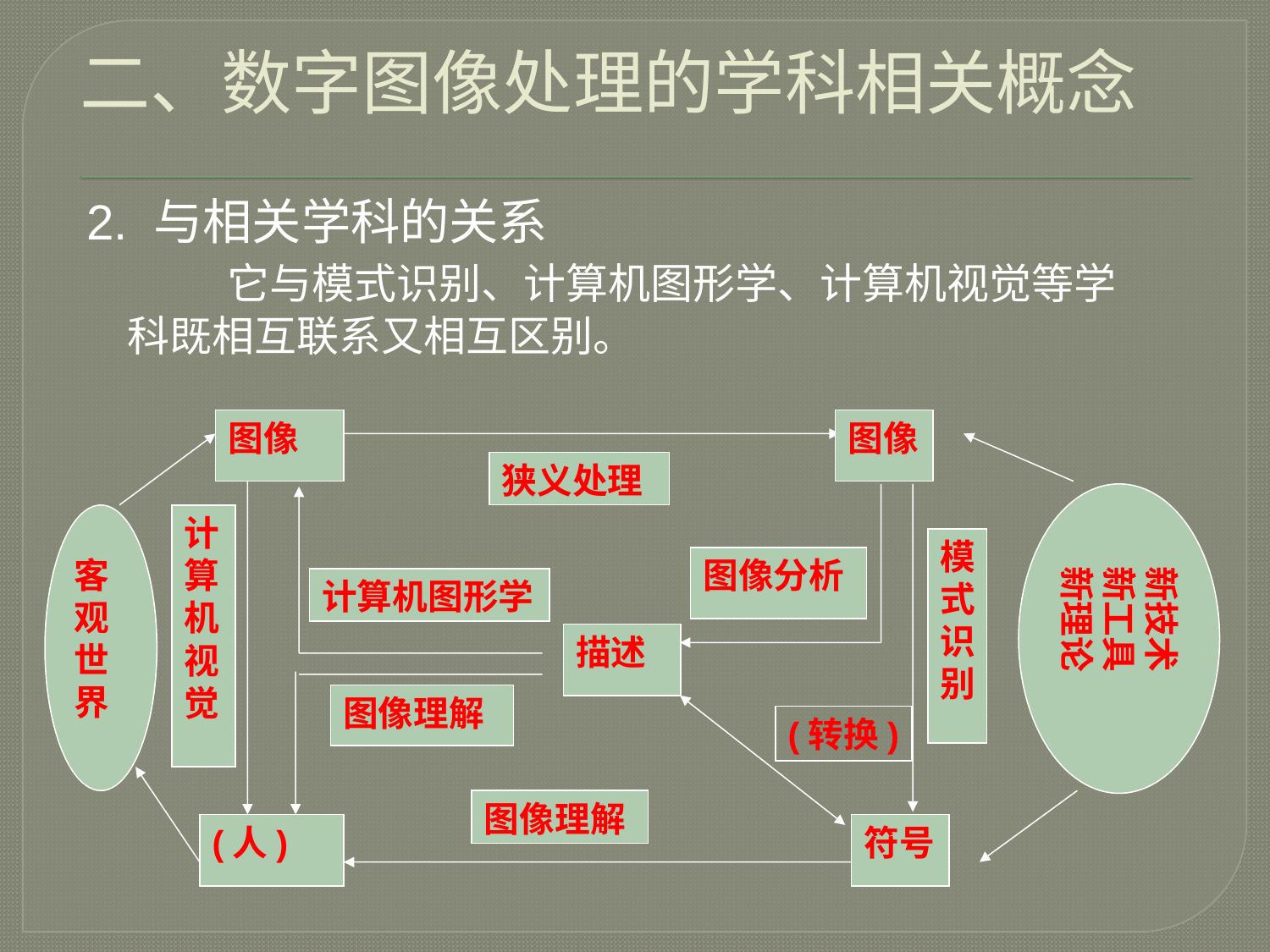

二、数字图像处理的学科相关概念
2. 与相关学科的关系
            它与模式识别、计算机图形学、计算机视觉等学科既相互联系又相互区别。

图像
图像

狭义处理

  新技术
  新工具
  新理论

客观世界
计算机视觉
模式识别
图像分析
计算机图形学
描述

图像理解

(转换)

图像理解

(人)
符号